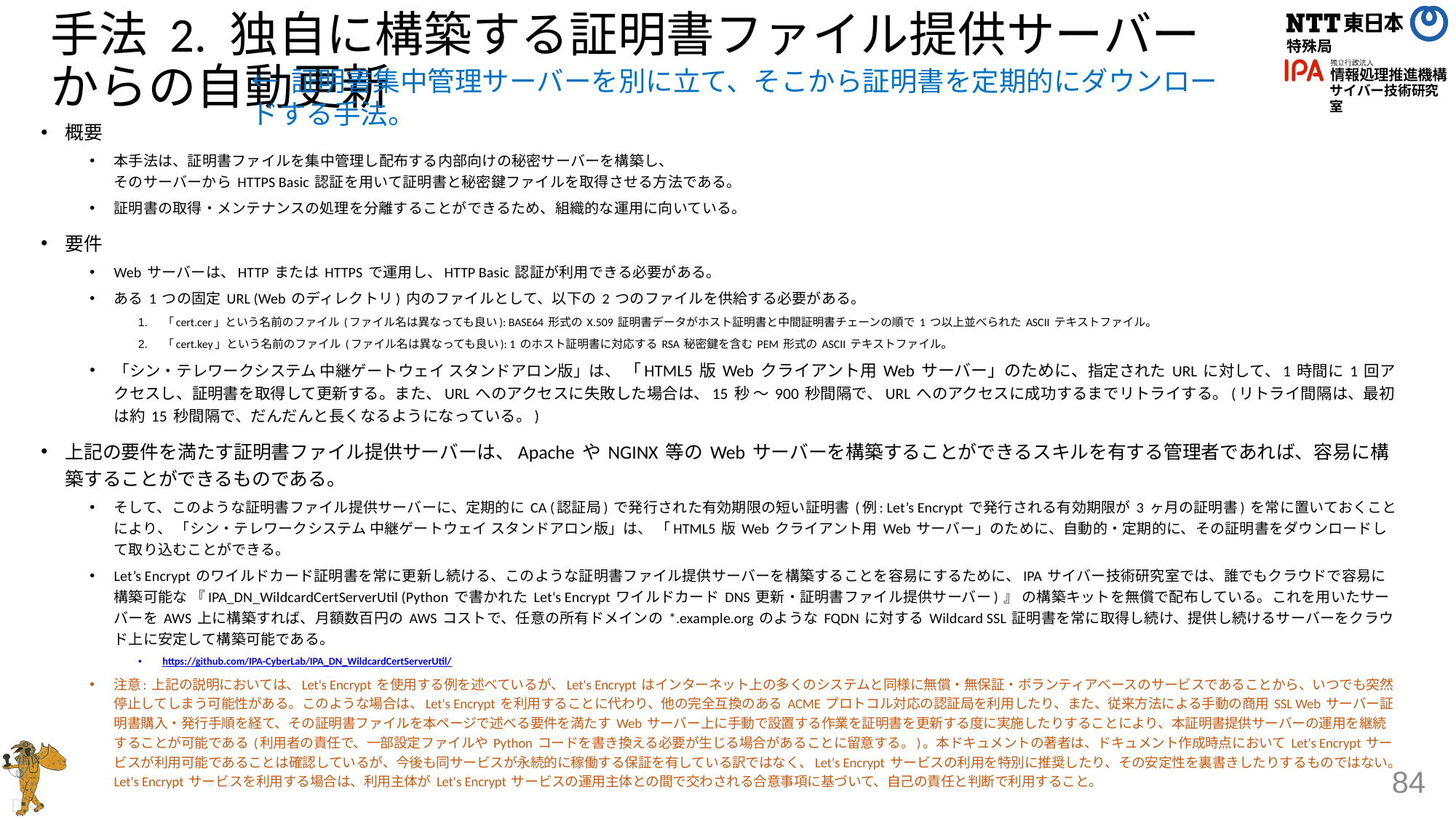

# 手法 2. 独自に構築する証明書ファイル提供サーバーからの自動更新
← 証明書集中管理サーバーを別に立て、そこから証明書を定期的にダウンロードする手法。
概要
本手法は、証明書ファイルを集中管理し配布する内部向けの秘密サーバーを構築し、
そのサーバーから HTTPS Basic 認証を用いて証明書と秘密鍵ファイルを取得させる方法である。
証明書の取得・メンテナンスの処理を分離することができるため、組織的な運用に向いている。
要件
Web サーバーは、HTTP または HTTPS で運用し、HTTP Basic 認証が利用できる必要がある。
ある 1 つの固定 URL (Web のディレクトリ) 内のファイルとして、以下の 2 つのファイルを供給する必要がある。
「cert.cer」という名前のファイル (ファイル名は異なっても良い): BASE64 形式の X.509 証明書データがホスト証明書と中間証明書チェーンの順で 1 つ以上並べられた ASCII テキストファイル。
「cert.key」という名前のファイル (ファイル名は異なっても良い): 1 のホスト証明書に対応する RSA 秘密鍵を含む PEM 形式の ASCII テキストファイル。
「シン・テレワークシステム 中継ゲートウェイ スタンドアロン版」は、 「HTML5 版 Web クライアント用 Web サーバー」のために、指定された URL に対して、1 時間に 1 回アクセスし、証明書を取得して更新する。また、URL へのアクセスに失敗した場合は、15 秒 ～ 900 秒間隔で、URL へのアクセスに成功するまでリトライする。(リトライ間隔は、最初は約 15 秒間隔で、だんだんと長くなるようになっている。)
上記の要件を満たす証明書ファイル提供サーバーは、Apache や NGINX 等の Web サーバーを構築することができるスキルを有する管理者であれば、容易に構築することができるものである。
そして、このような証明書ファイル提供サーバーに、定期的に CA (認証局) で発行された有効期限の短い証明書 (例: Let’s Encrypt で発行される有効期限が 3 ヶ月の証明書) を常に置いておくことにより、 「シン・テレワークシステム 中継ゲートウェイ スタンドアロン版」は、 「HTML5 版 Web クライアント用 Web サーバー」のために、自動的・定期的に、その証明書をダウンロードして取り込むことができる。
Let’s Encrypt のワイルドカード証明書を常に更新し続ける、このような証明書ファイル提供サーバーを構築することを容易にするために、IPA サイバー技術研究室では、誰でもクラウドで容易に構築可能な 『IPA_DN_WildcardCertServerUtil (Python で書かれた Let‘s Encrypt ワイルドカード DNS 更新・証明書ファイル提供サーバー) 』 の構築キットを無償で配布している。これを用いたサーバーを AWS 上に構築すれば、月額数百円の AWS コストで、任意の所有ドメインの *.example.org のような FQDN に対する Wildcard SSL 証明書を常に取得し続け、提供し続けるサーバーをクラウド上に安定して構築可能である。
https://github.com/IPA-CyberLab/IPA_DN_WildcardCertServerUtil/
注意: 上記の説明においては、Let's Encrypt を使用する例を述べているが、Let's Encrypt はインターネット上の多くのシステムと同様に無償・無保証・ボランティアベースのサービスであることから、いつでも突然停止してしまう可能性がある。このような場合は、Let's Encrypt を利用することに代わり、他の完全互換のある ACME プロトコル対応の認証局を利用したり、また、従来方法による手動の商用 SSL Web サーバー証明書購入・発行手順を経て、その証明書ファイルを本ページで述べる要件を満たす Web サーバー上に手動で設置する作業を証明書を更新する度に実施したりすることにより、本証明書提供サーバーの運用を継続することが可能である (利用者の責任で、一部設定ファイルや Python コードを書き換える必要が生じる場合があることに留意する。)。本ドキュメントの著者は、ドキュメント作成時点において Let's Encrypt サービスが利用可能であることは確認しているが、今後も同サービスが永続的に稼働する保証を有している訳ではなく、Let's Encrypt サービスの利用を特別に推奨したり、その安定性を裏書きしたりするものではない。Let's Encrypt サービスを利用する場合は、利用主体が Let's Encrypt サービスの運用主体との間で交わされる合意事項に基づいて、自己の責任と判断で利用すること。
84